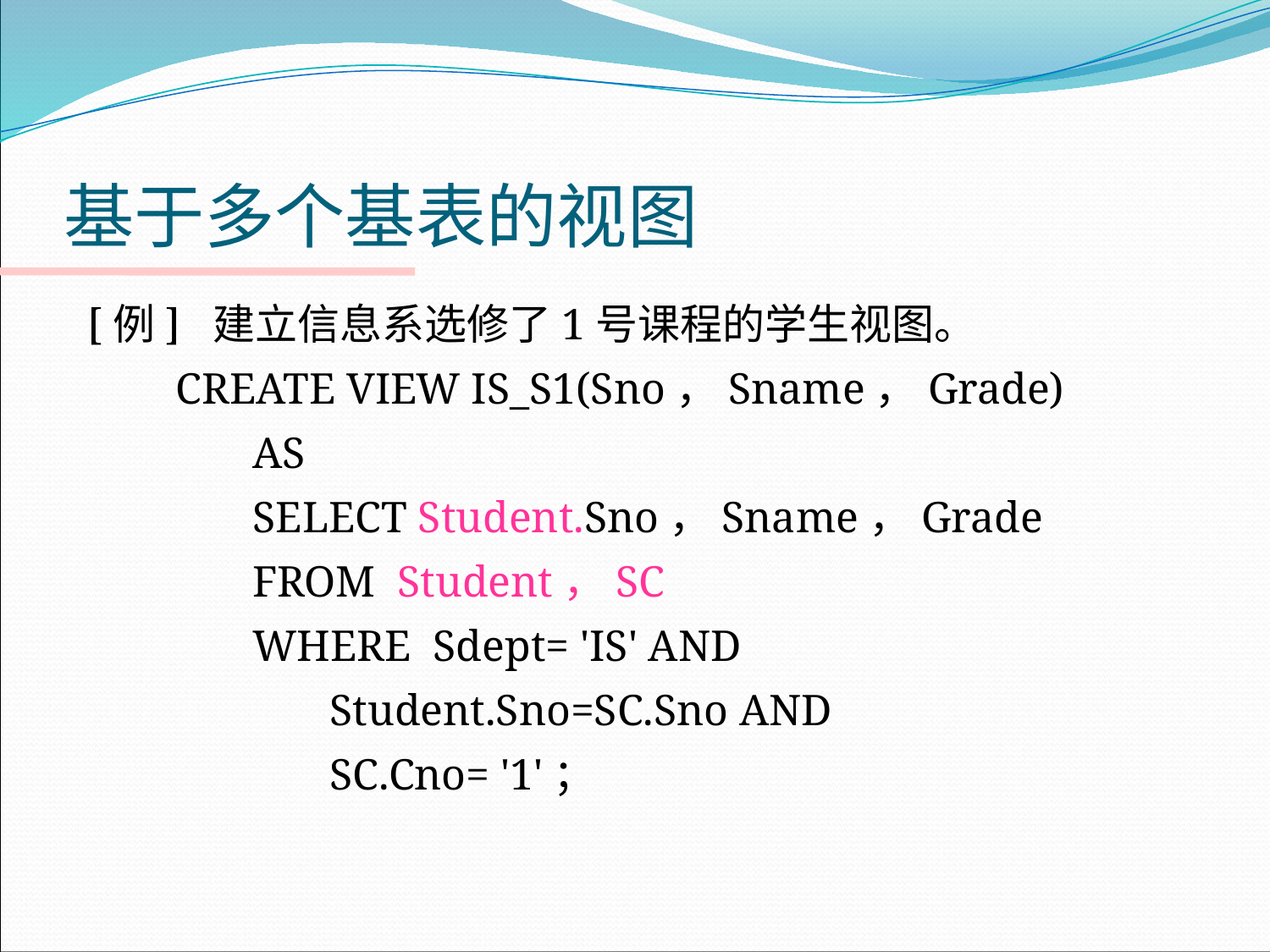

# 基于多个基表的视图
[例]  建立信息系选修了1号课程的学生视图。
        CREATE VIEW IS_S1(Sno，Sname，Grade)
               AS
               SELECT Student.Sno，Sname，Grade
               FROM  Student，SC
               WHERE  Sdept= 'IS' AND
                      Student.Sno=SC.Sno AND
                      SC.Cno= '1'；

380